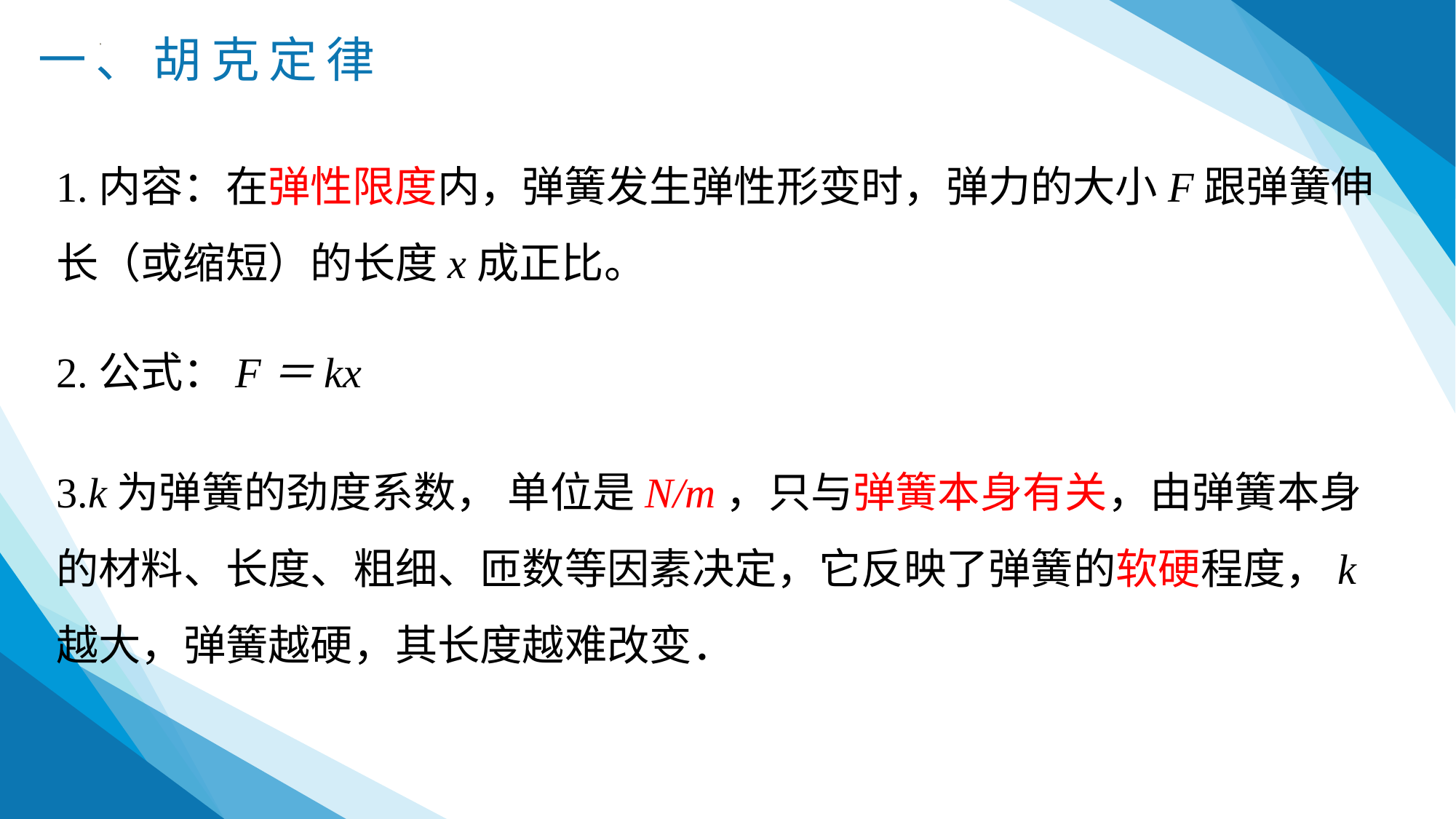

一、胡克定律
1.内容：在弹性限度内，弹簧发生弹性形变时，弹力的大小F跟弹簧伸长（或缩短）的长度x成正比。
2.公式：F＝kx
3.k为弹簧的劲度系数， 单位是N/m，只与弹簧本身有关，由弹簧本身的材料、长度、粗细、匝数等因素决定，它反映了弹簧的软硬程度，k越大，弹簧越硬，其长度越难改变．